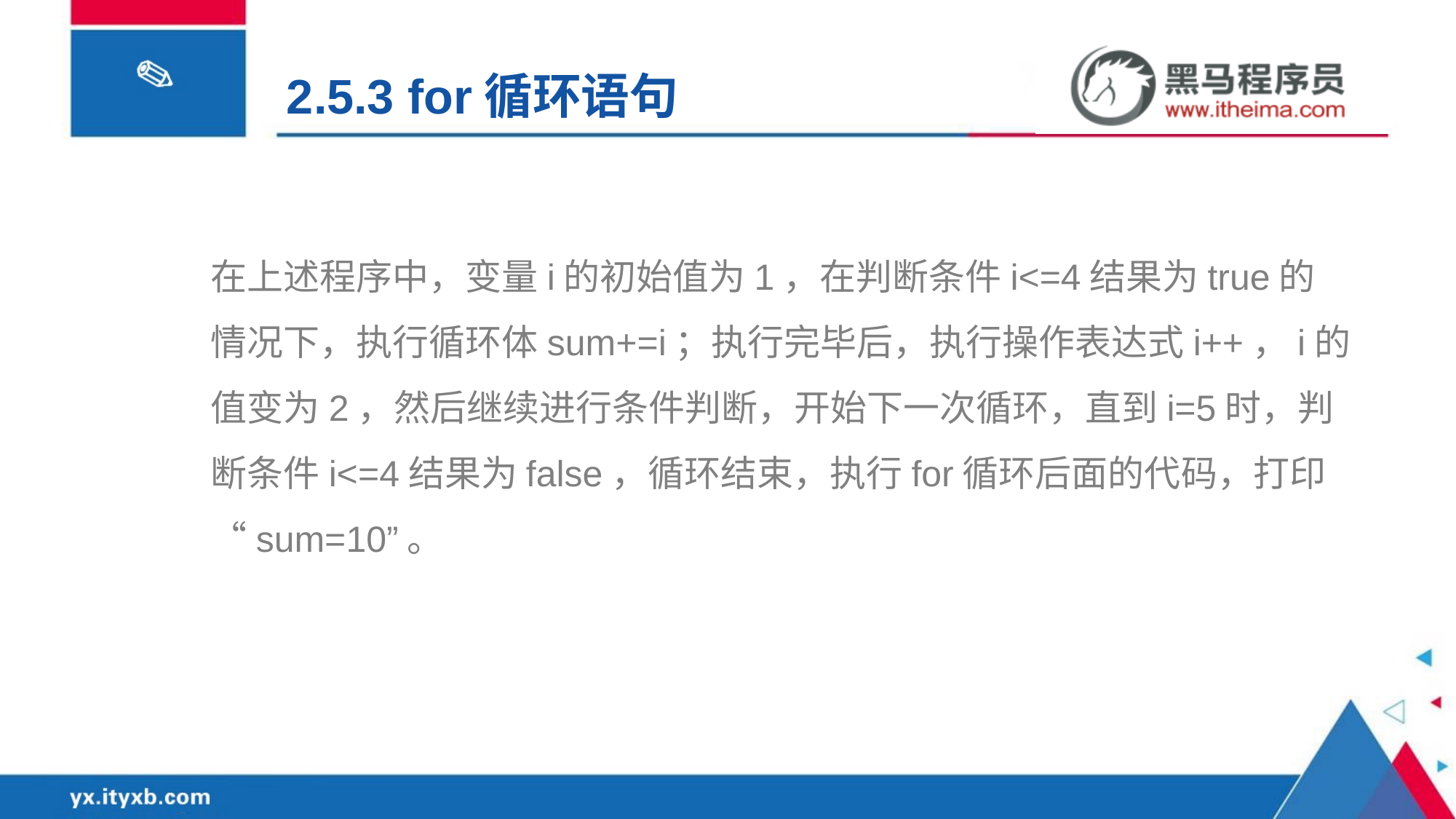

2.5.3 for循环语句

在上述程序中，变量i的初始值为1，在判断条件i<=4结果为true的情况下，执行循环体sum+=i；执行完毕后，执行操作表达式i++，i的值变为2，然后继续进行条件判断，开始下一次循环，直到i=5时，判断条件i<=4结果为false，循环结束，执行for循环后面的代码，打印“sum=10”。